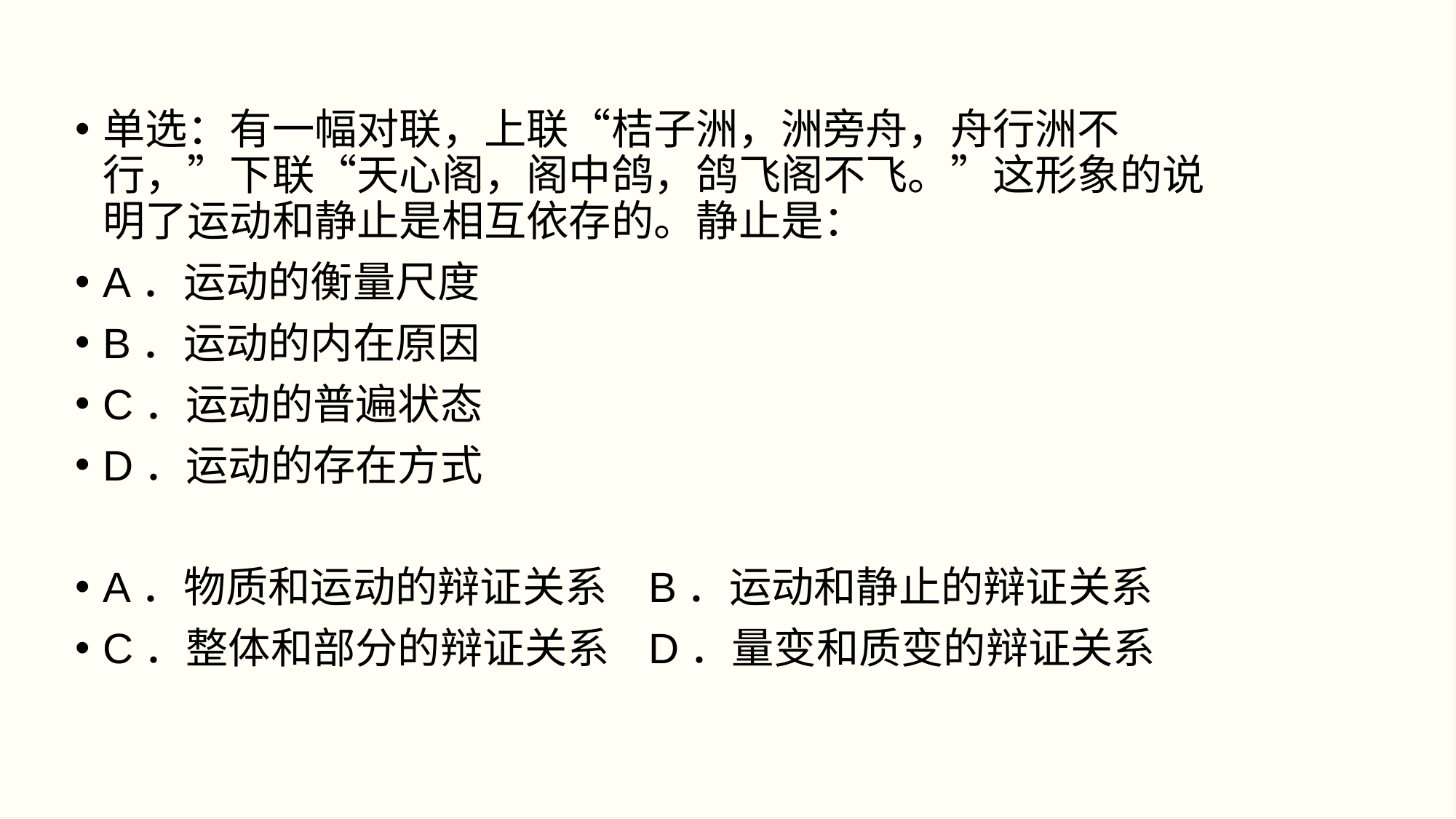

#
单选：有一幅对联，上联“桔子洲，洲旁舟，舟行洲不行，”下联“天心阁，阁中鸽，鸽飞阁不飞。”这形象的说明了运动和静止是相互依存的。静止是：
A．运动的衡量尺度
B．运动的内在原因
C．运动的普遍状态
D．运动的存在方式

A．物质和运动的辩证关系	B．运动和静止的辩证关系
C．整体和部分的辩证关系	D．量变和质变的辩证关系